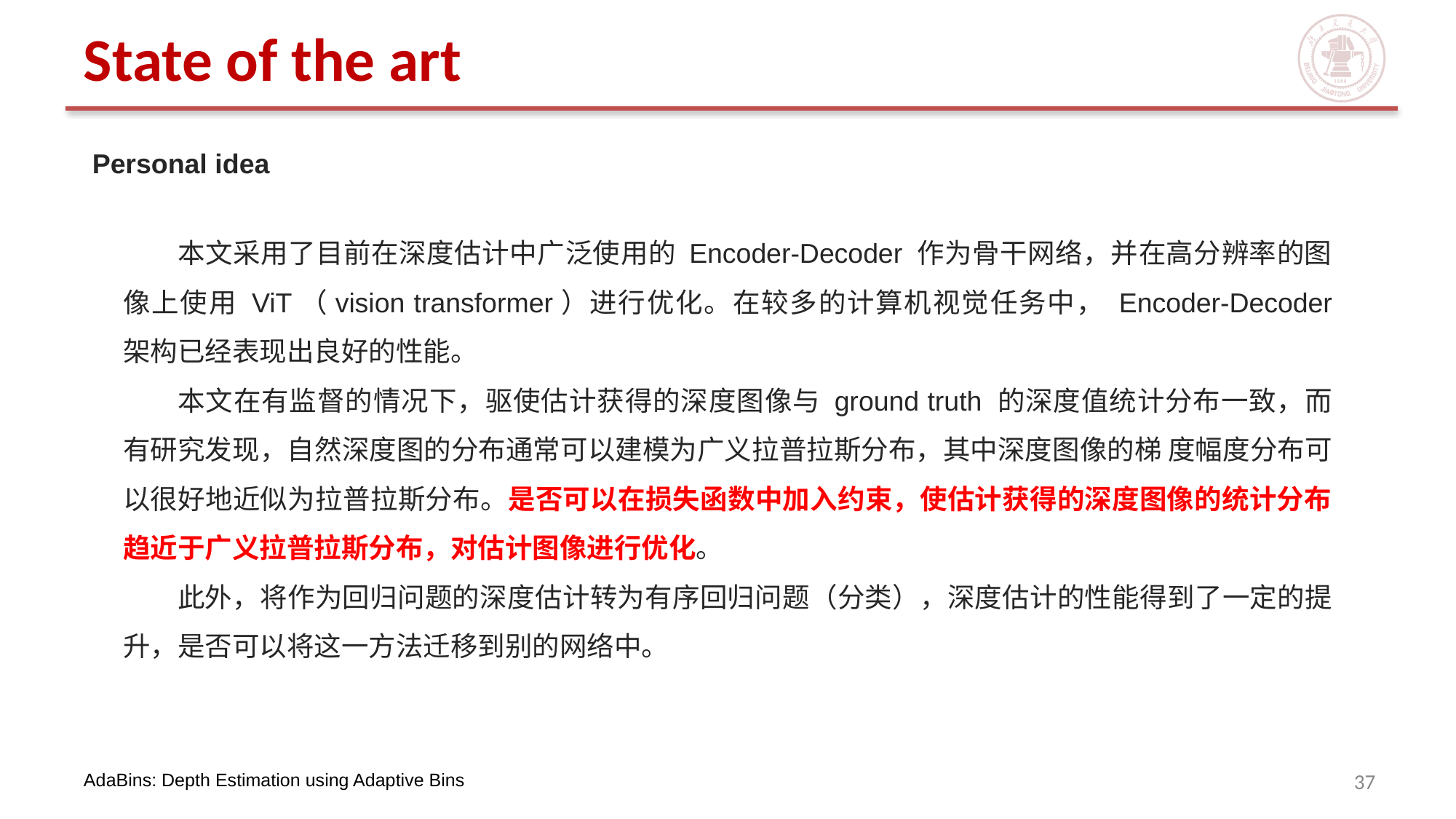

# State of the art
Personal idea
本文采用了目前在深度估计中广泛使用的 Encoder-Decoder 作为骨干网络，并在高分辨率的图像上使用 ViT（vision transformer）进行优化。在较多的计算机视觉任务中， Encoder-Decoder 架构已经表现出良好的性能。
本文在有监督的情况下，驱使估计获得的深度图像与 ground truth 的深度值统计分布一致，而有研究发现，自然深度图的分布通常可以建模为广义拉普拉斯分布，其中深度图像的梯 度幅度分布可以很好地近似为拉普拉斯分布。是否可以在损失函数中加入约束，使估计获得的深度图像的统计分布趋近于广义拉普拉斯分布，对估计图像进行优化。
此外，将作为回归问题的深度估计转为有序回归问题（分类），深度估计的性能得到了一定的提升，是否可以将这一方法迁移到别的网络中。
37